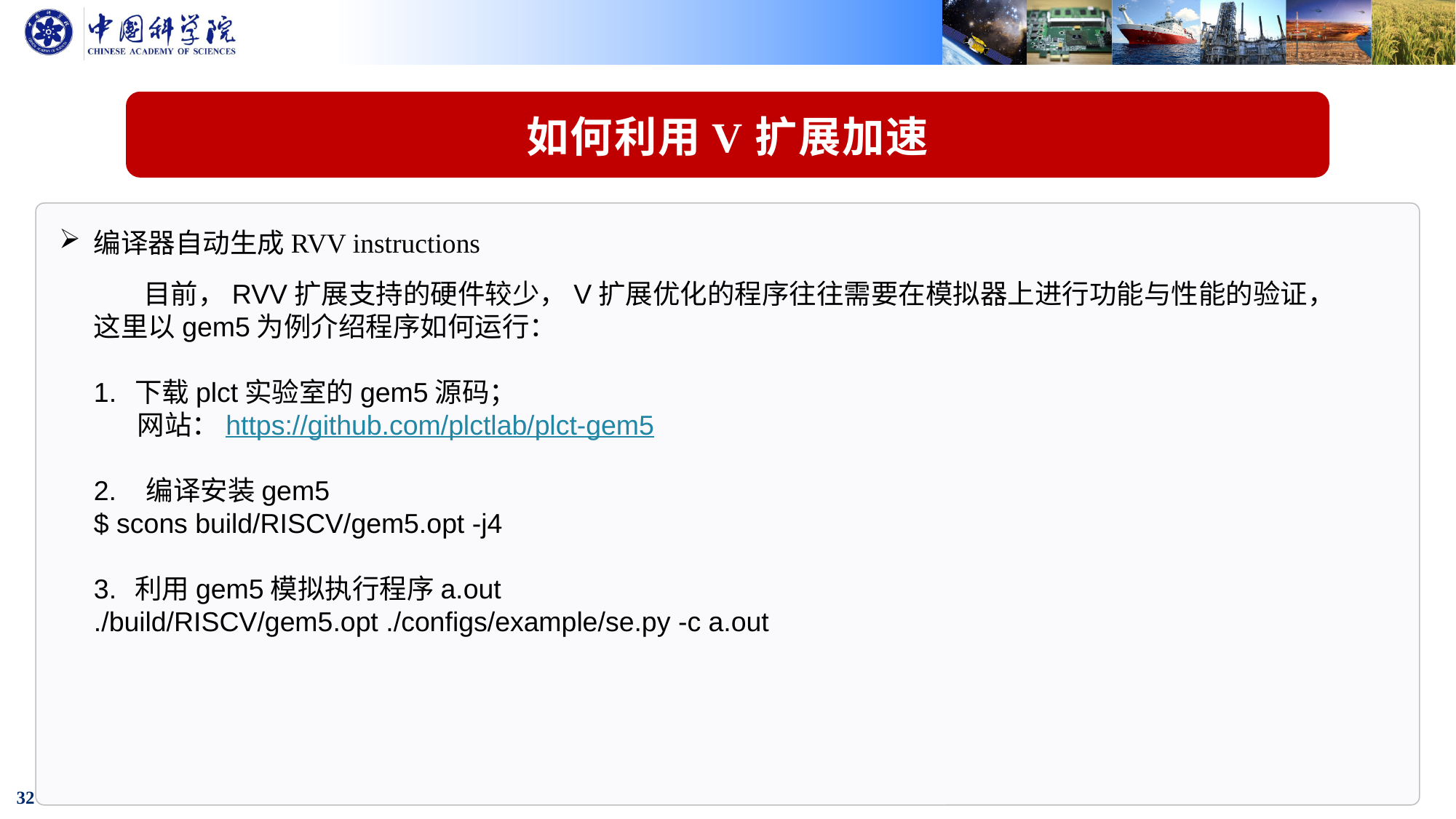

如何利用V扩展加速

编译器自动生成RVV instructions
       目前，RVV扩展支持的硬件较少，V扩展优化的程序往往需要在模拟器上进行功能与性能的验证，这里以gem5为例介绍程序如何运行：

下载plct实验室的gem5源码；
      网站：https://github.com/plctlab/plct-gem5

2.   编译安装gem5
$ scons build/RISCV/gem5.opt -j4

利用gem5模拟执行程序a.out
./build/RISCV/gem5.opt ./configs/example/se.py -c a.out